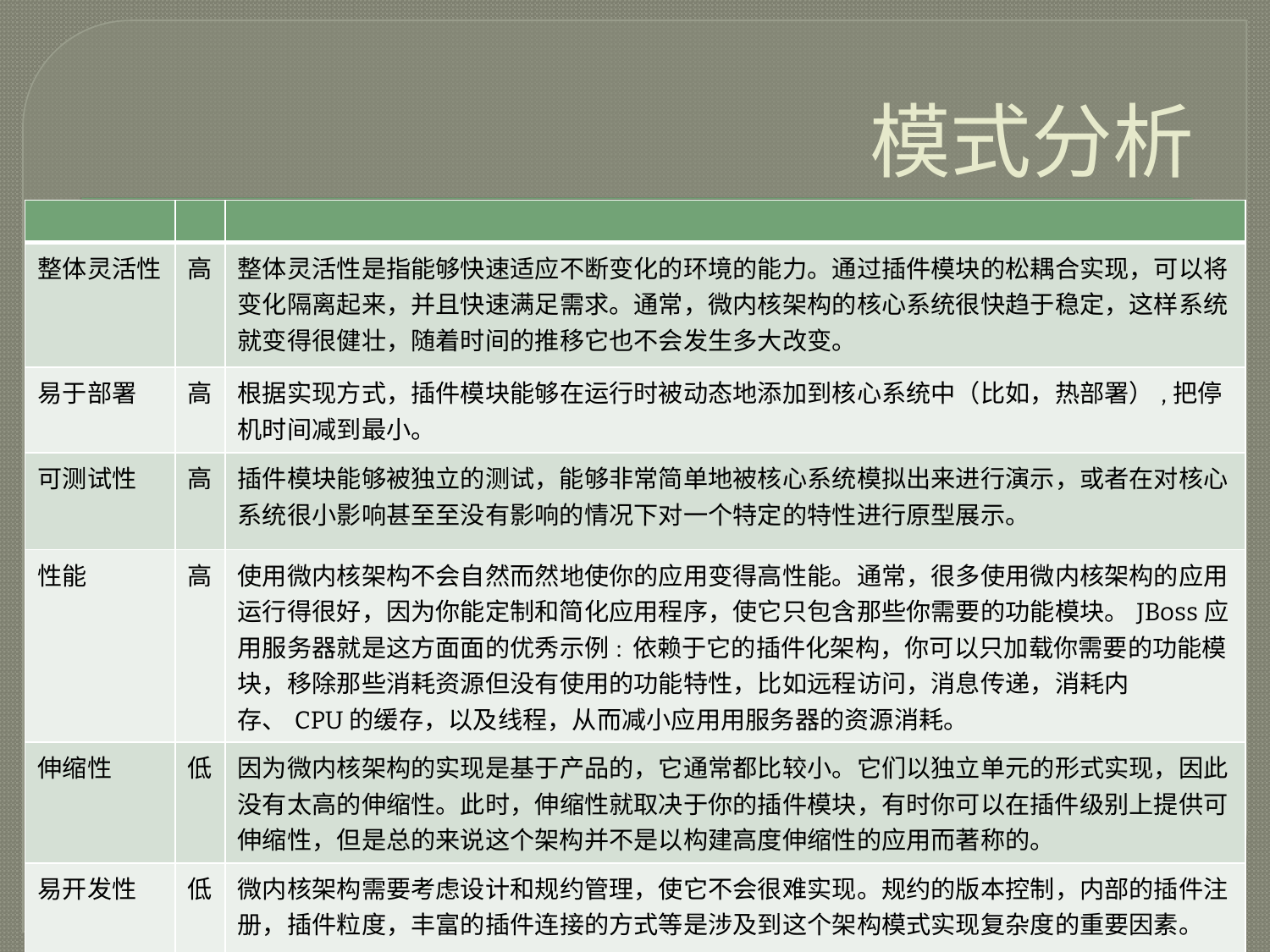

# 模式分析
|  |  |  |
| --- | --- | --- |
| 整体灵活性 | 高 | 整体灵活性是指能够快速适应不断变化的环境的能力。通过插件模块的松耦合实现，可以将变化隔离起来，并且快速满足需求。通常，微内核架构的核心系统很快趋于稳定，这样系统就变得很健壮，随着时间的推移它也不会发生多大改变。 |
| 易于部署 | 高 | 根据实现方式，插件模块能够在运行时被动态地添加到核心系统中（比如，热部署）,把停机时间减到最小。 |
| 可测试性 | 高 | 插件模块能够被独立的测试，能够非常简单地被核心系统模拟出来进行演示，或者在对核心系统很小影响甚⾄至没有影响的情况下对一个特定的特性进行原型展示。 |
| 性能 | 高 | 使用微内核架构不会自然而然地使你的应用变得高性能。通常，很多使用微内核架构的应用运行得很好，因为你能定制和简化应用程序，使它只包含那些你需要的功能模块。JBoss应用服务器就是这方⾯面的优秀示例: 依赖于它的插件化架构，你可以只加载你需要的功能模块，移除那些消耗资源但没有使用的功能特性，比如远程访问，消息传递，消耗内存、CPU的缓存，以及线程，从而减小应⽤用服务器的资源消耗。 |
| 伸缩性 | 低 | 因为微内核架构的实现是基于产品的，它通常都比较小。它们以独立单元的形式实现，因此没有太高的伸缩性。此时，伸缩性就取决于你的插件模块，有时你可以在插件级别上提供可伸缩性，但是总的来说这个架构并不是以构建高度伸缩性的应用而著称的。 |
| 易开发性 | 低 | 微内核架构需要考虑设计和规约管理，使它不会很难实现。规约的版本控制，内部的插件注册，插件粒度，丰富的插件连接的方式等是涉及到这个架构模式实现复杂度的重要因素。 |